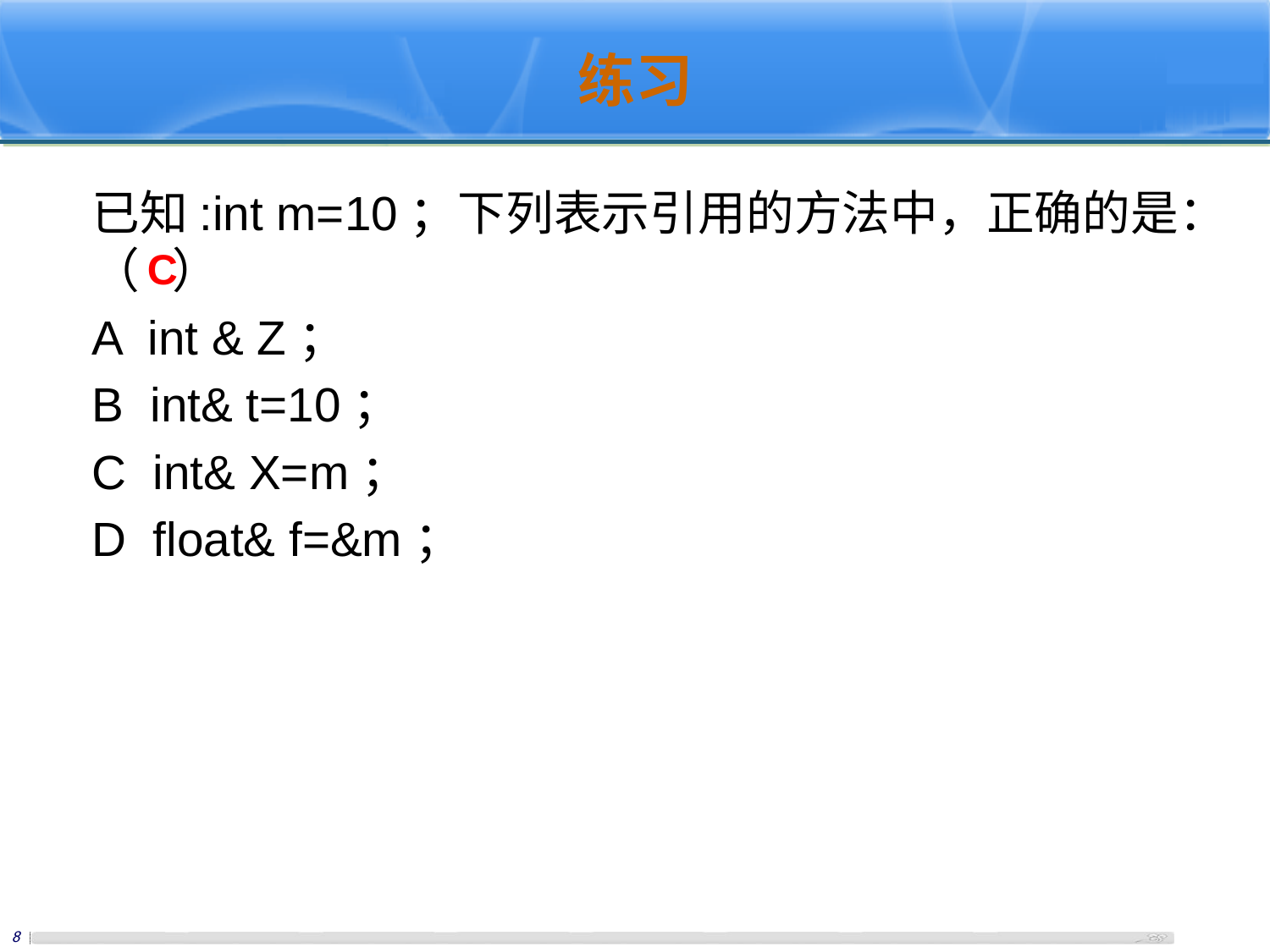

# 练习
已知:int m=10；下列表示引用的方法中，正确的是：（   ）
A  int & Z；
B  int& t=10；
C  int& X=m；
D  float& f=&m；
C